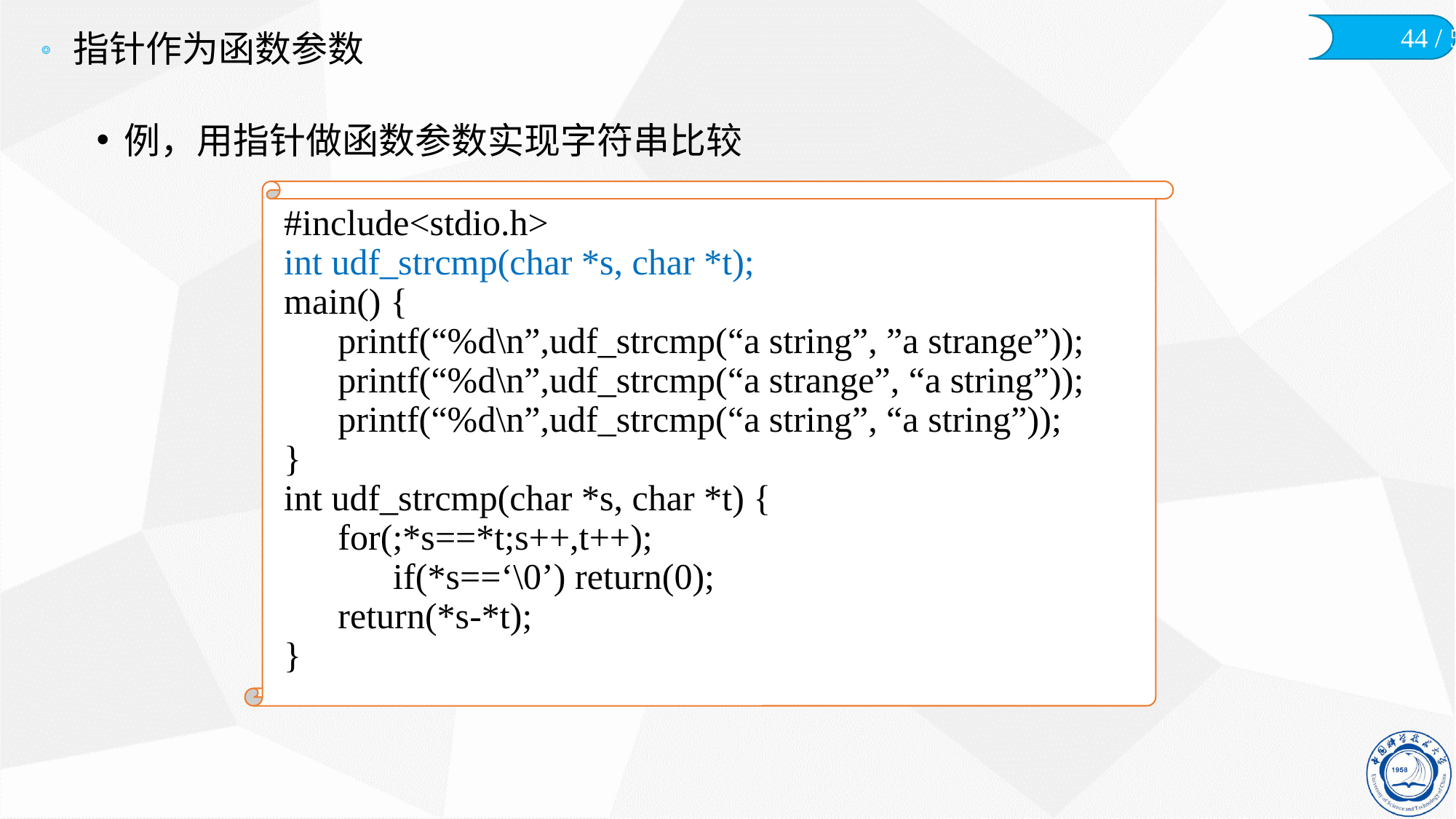

# 指针作为函数参数
例，用指针做函数参数实现字符串比较

#include<stdio.h>
int udf_strcmp(char *s, char *t);
main() {
	printf(“%d\n”,udf_strcmp(“a string”, ”a strange”));
	printf(“%d\n”,udf_strcmp(“a strange”, “a string”));
	printf(“%d\n”,udf_strcmp(“a string”, “a string”));
}
int udf_strcmp(char *s, char *t) {
	for(;*s==*t;s++,t++);
		if(*s==‘\0’) return(0);
	return(*s-*t);
}